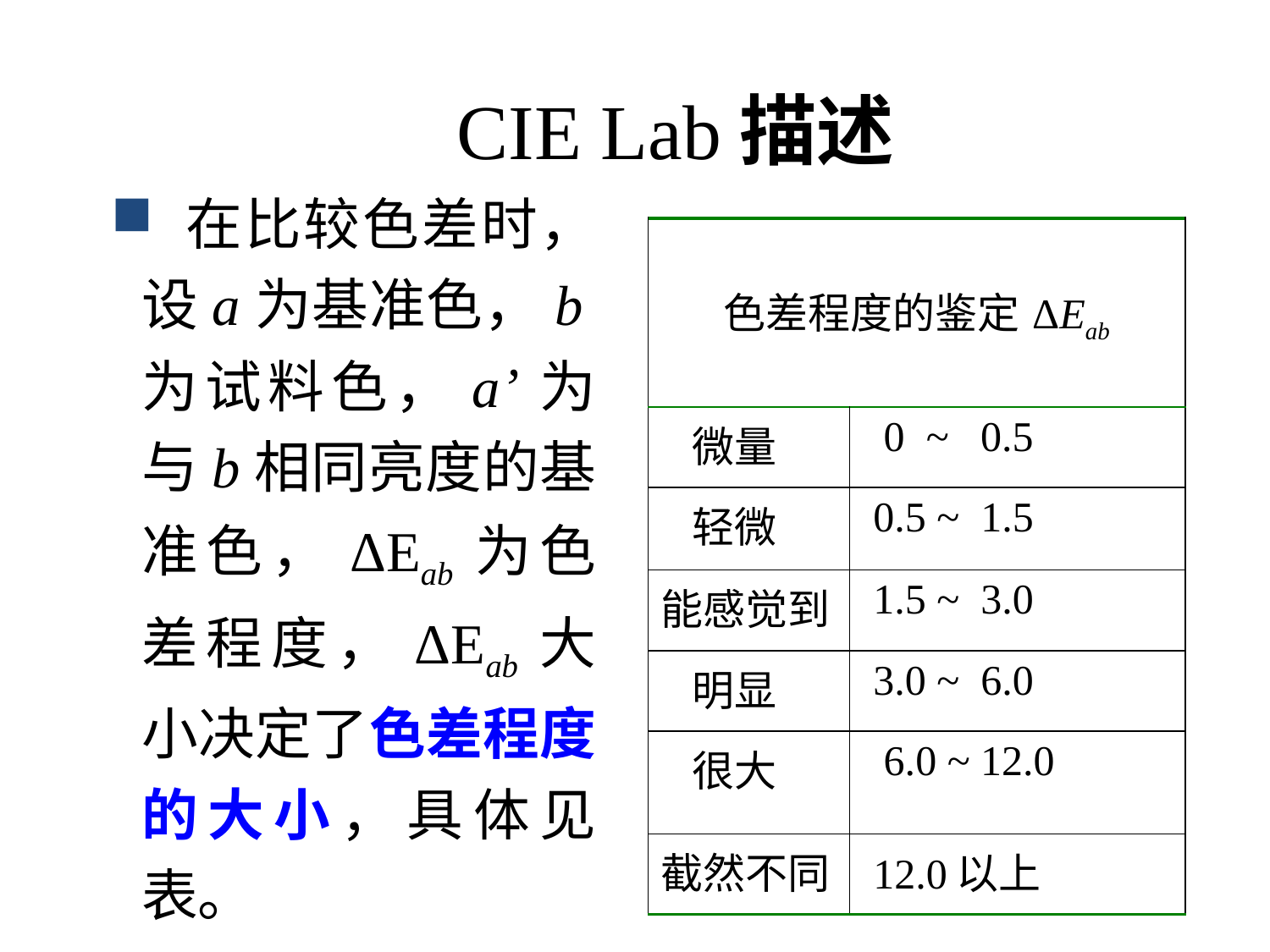

# CIE Lab描述
 在比较色差时，设a为基准色，b为试料色，a’为与b相同亮度的基准色，ΔEab为色差程度，ΔEab大小决定了色差程度的大小，具体见表。
| 色差程度的鉴定ΔEab |  |
| --- | --- |
| 微量 | 0 ~ 0.5 |
| 轻微 | 0.5 ~ 1.5 |
| 能感觉到 | 1.5 ~ 3.0 |
| 明显 | 3.0 ~ 6.0 |
| 很大 | 6.0 ~ 12.0 |
| 截然不同 | 12.0以上 |